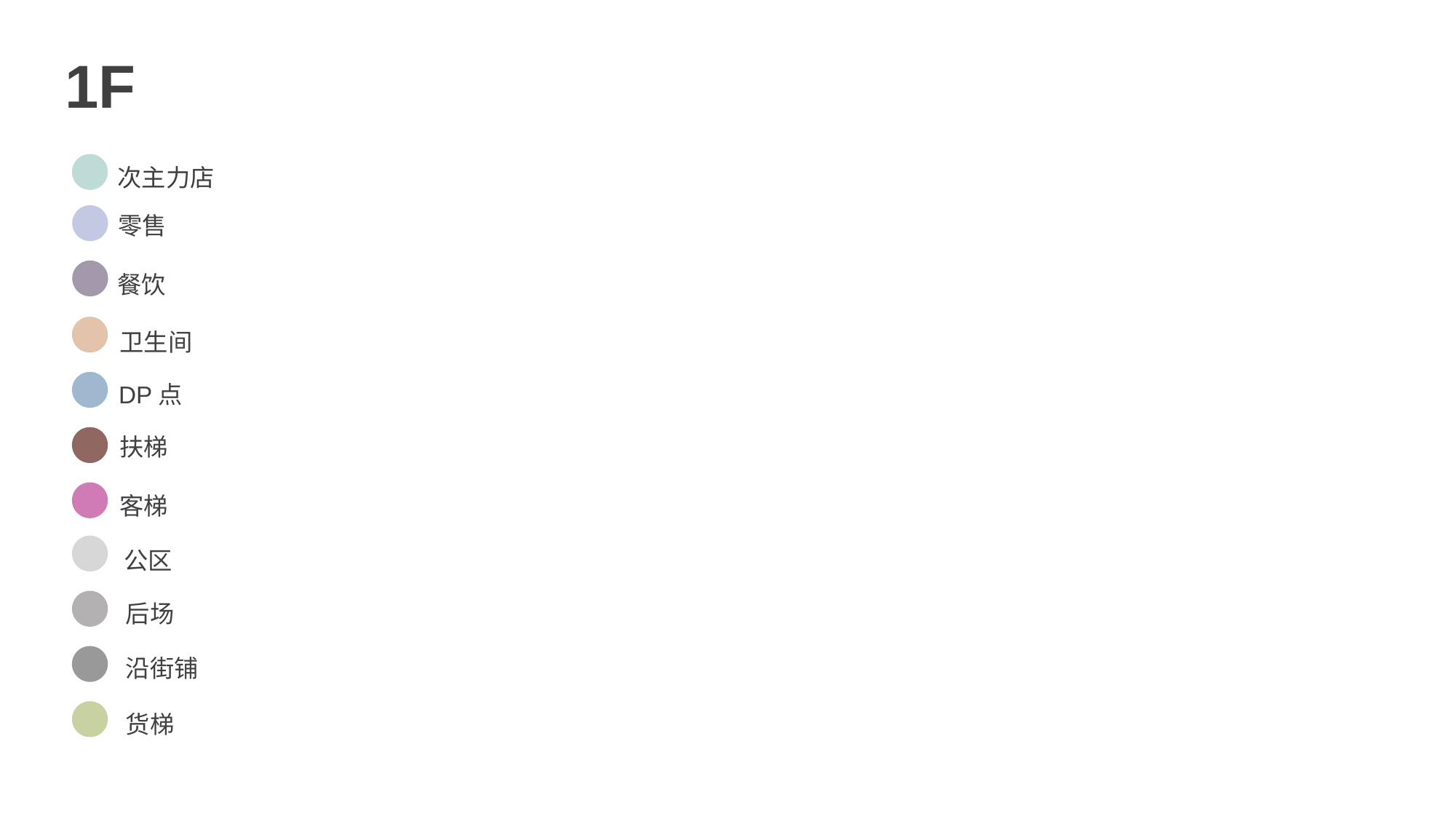

1F
次主力店

零售

餐饮

卫生间

DP点

扶梯

客梯

公区

后场

沿街铺

货梯